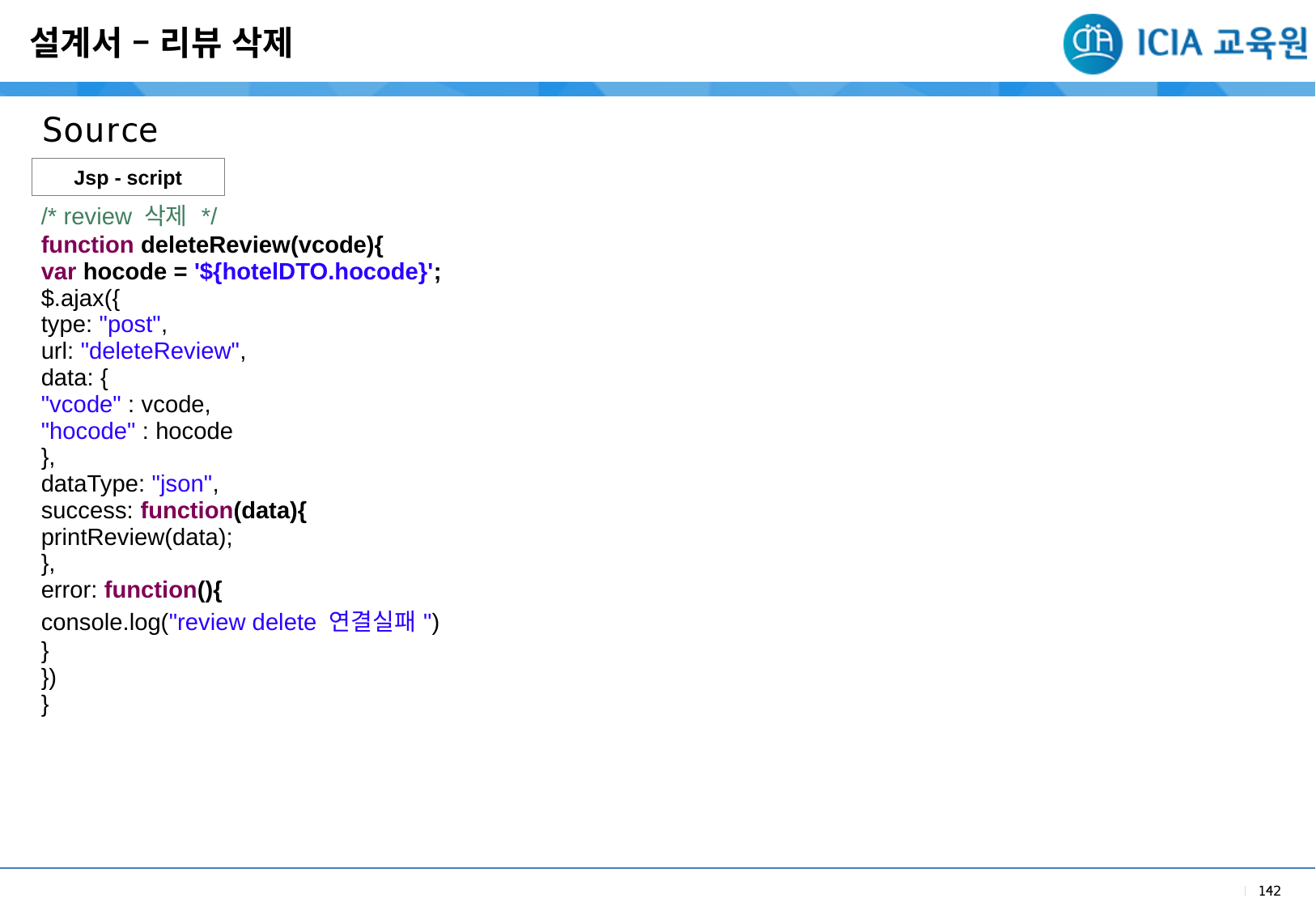

설계서 – 리뷰 삭제
Source
Jsp - script
| /\* review 삭제 \*/ function deleteReview(vcode){ var hocode = '${hotelDTO.hocode}'; $.ajax({ type: "post", url: "deleteReview", data: { "vcode" : vcode, "hocode" : hocode }, dataType: "json", success: function(data){ printReview(data); }, error: function(){ console.log("review delete 연결실패") } }) } |
| --- |